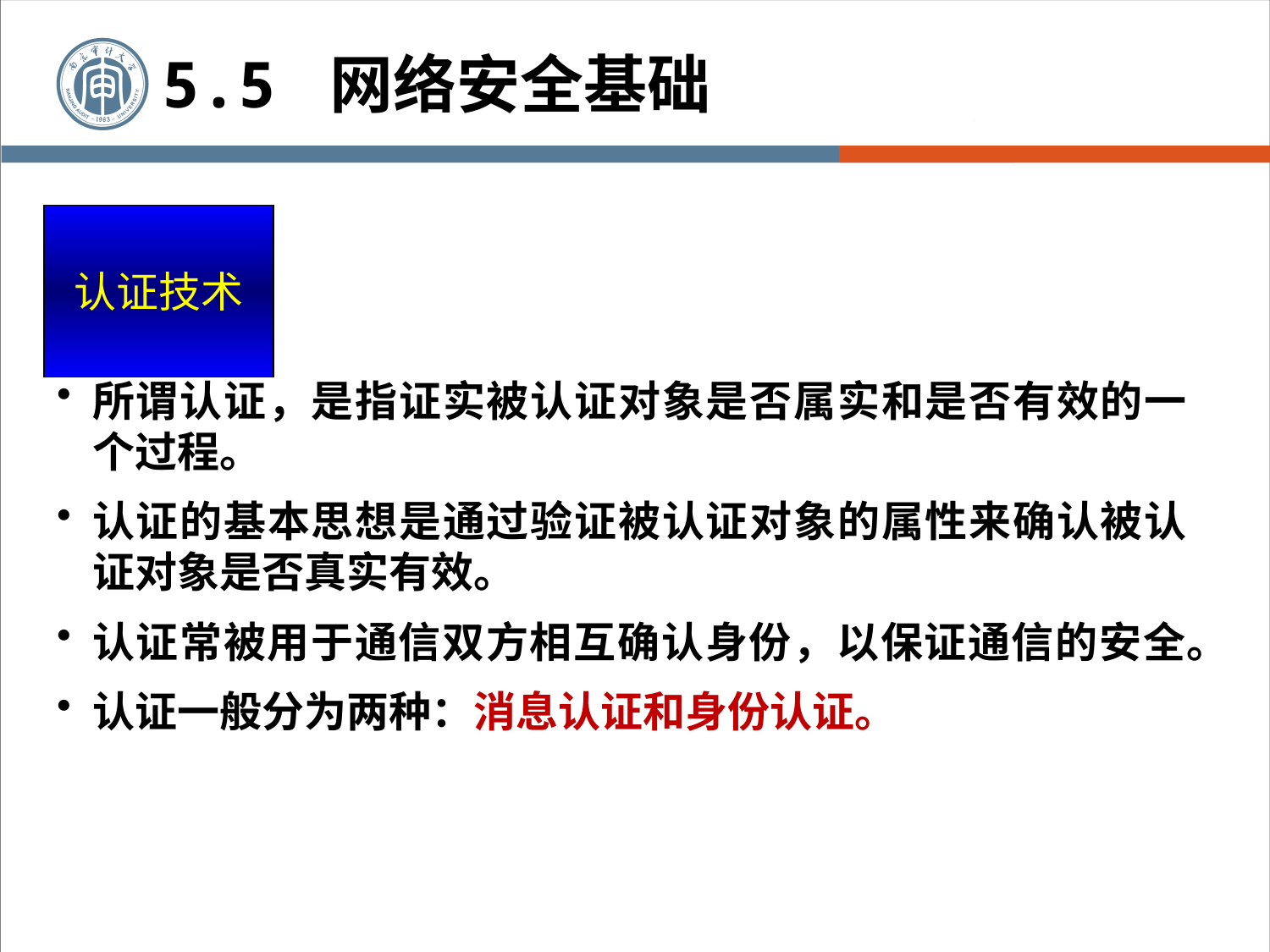

5.5 网络安全基础
# 认证技术
所谓认证，是指证实被认证对象是否属实和是否有效的一个过程。
认证的基本思想是通过验证被认证对象的属性来确认被认证对象是否真实有效。
认证常被用于通信双方相互确认身份，以保证通信的安全。
认证一般分为两种：消息认证和身份认证。